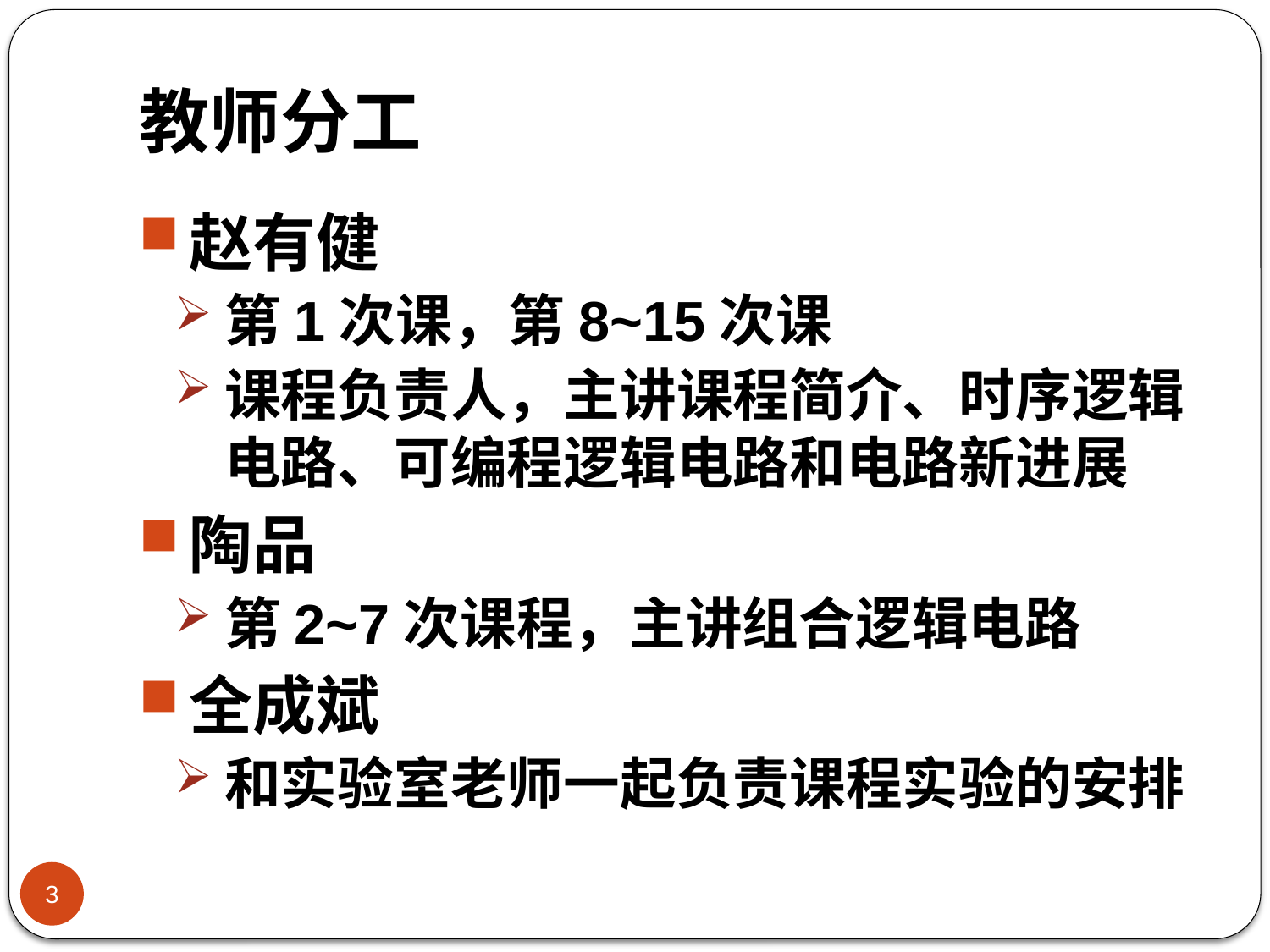

# 教师分工
赵有健
第1次课，第8~15次课
课程负责人，主讲课程简介、时序逻辑电路、可编程逻辑电路和电路新进展
陶品
第2~7次课程，主讲组合逻辑电路
全成斌
和实验室老师一起负责课程实验的安排
3